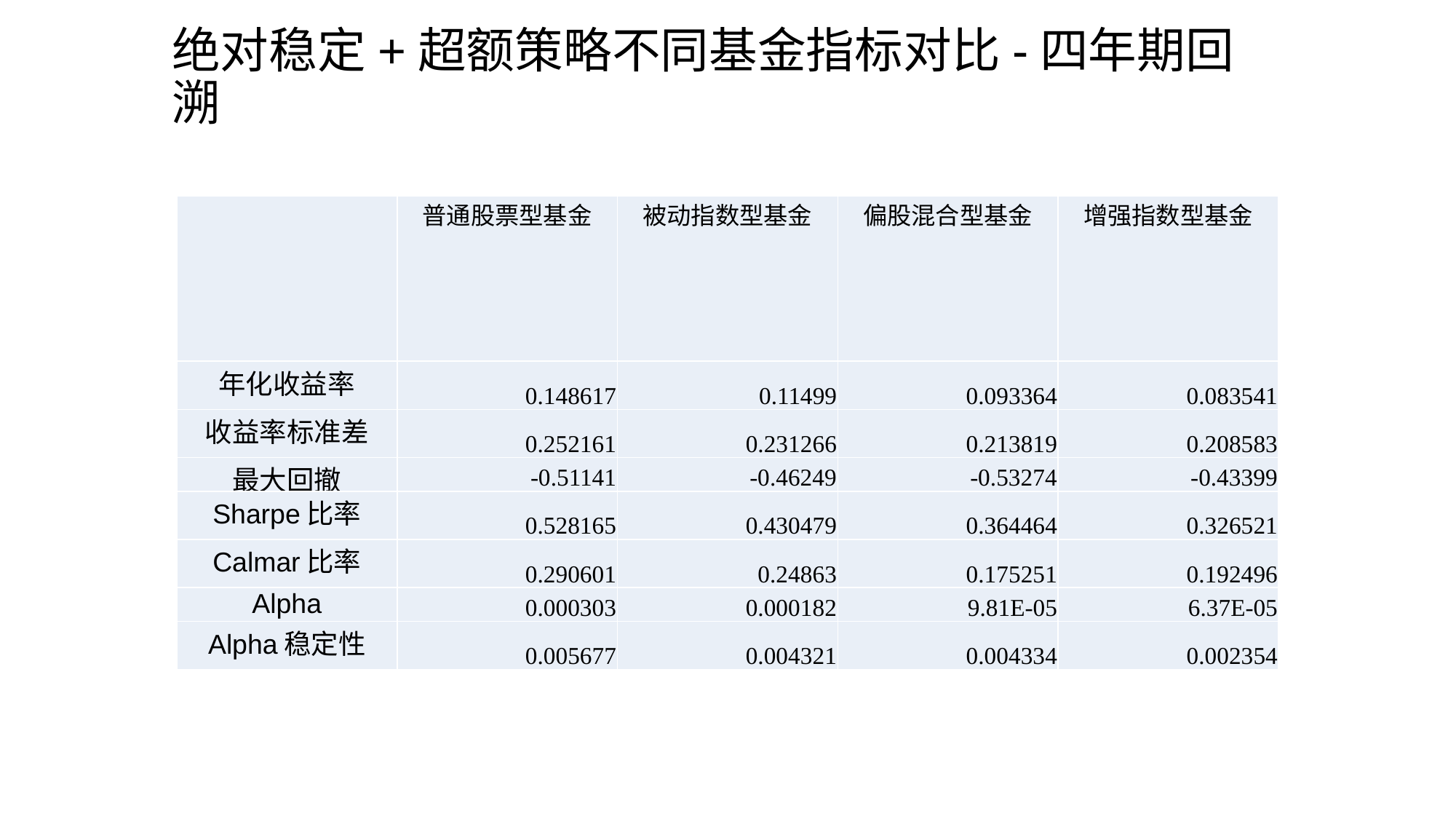

# 绝对稳定+超额策略不同基金指标对比-四年期回溯
|  | 普通股票型基金 | 被动指数型基金 | 偏股混合型基金 | 增强指数型基金 |
| --- | --- | --- | --- | --- |
| 年化收益率 | 0.148617 | 0.11499 | 0.093364 | 0.083541 |
| 收益率标准差 | 0.252161 | 0.231266 | 0.213819 | 0.208583 |
| 最大回撤 | -0.51141 | -0.46249 | -0.53274 | -0.43399 |
| Sharpe比率 | 0.528165 | 0.430479 | 0.364464 | 0.326521 |
| Calmar比率 | 0.290601 | 0.24863 | 0.175251 | 0.192496 |
| Alpha | 0.000303 | 0.000182 | 9.81E-05 | 6.37E-05 |
| Alpha稳定性 | 0.005677 | 0.004321 | 0.004334 | 0.002354 |